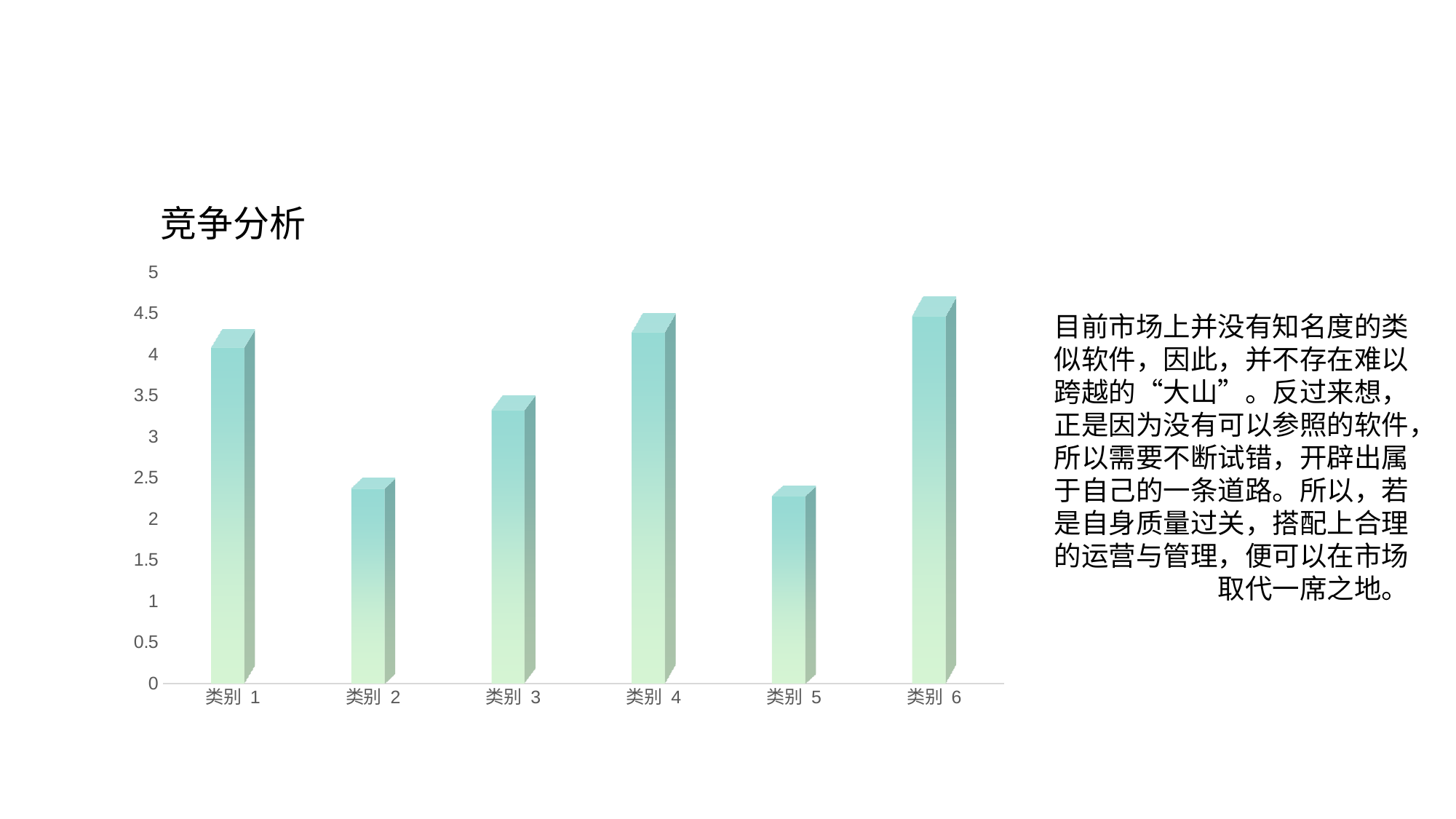

竞争分析

### Chart

| Category | 系列 1 |
|---|---|
| 类别 1 | 4.3 |
| 类别 2 | 2.5 |
| 类别 3 | 3.5 |
| 类别 4 | 4.5 |
| 类别 5 | 2.4 |
| 类别 6 | 4.7 |
目前市场上并没有知名度的类似软件，因此，并不存在难以跨越的“大山”。反过来想，正是因为没有可以参照的软件，所以需要不断试错，开辟出属于自己的一条道路。所以，若是自身质量过关，搭配上合理的运营与管理，便可以在市场取代一席之地。